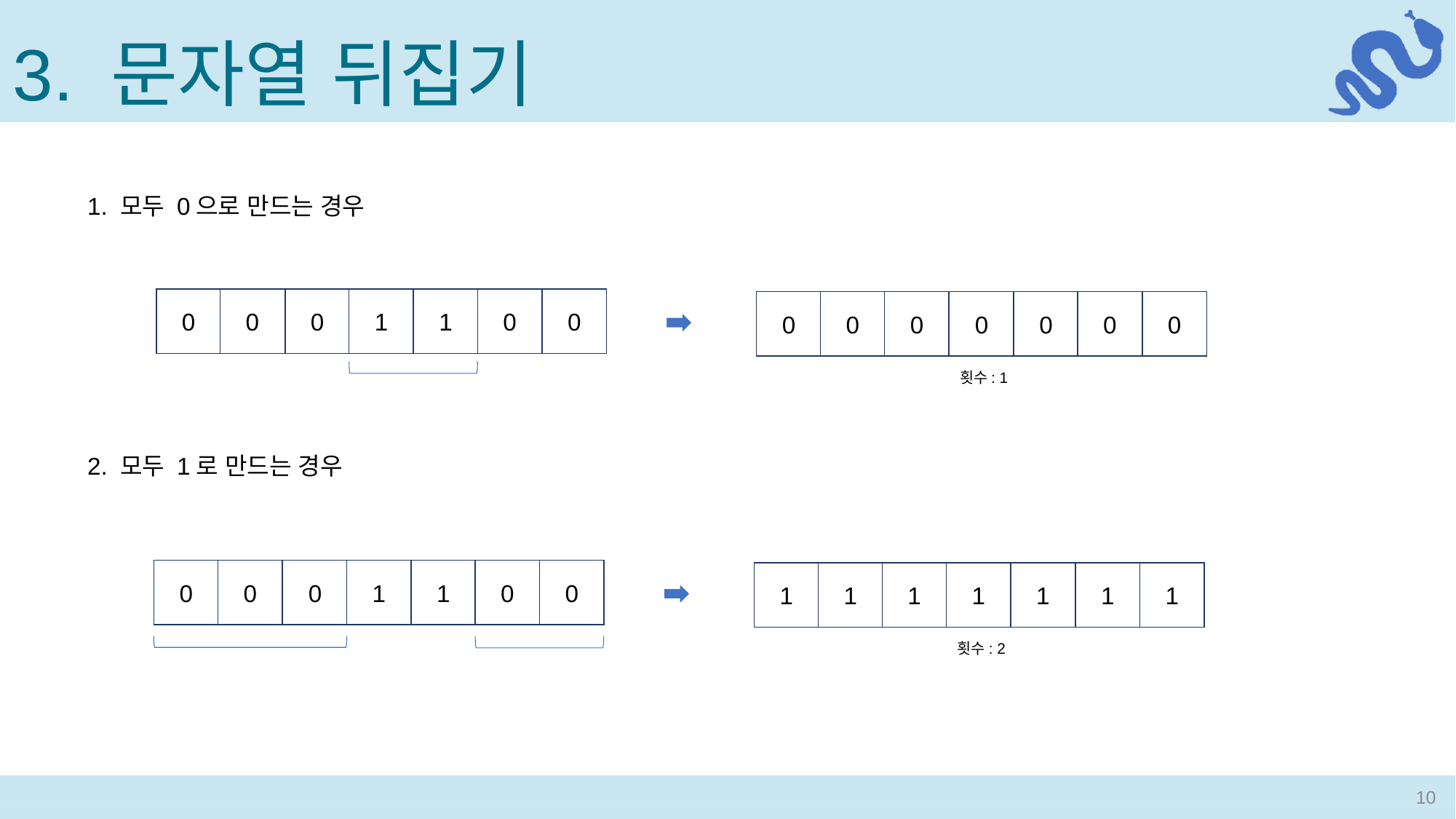

3. 문자열 뒤집기
1. 모두 0으로 만드는 경우
0
0
0
1
1
0
0

0
0
0
0
0
0
0

횟수: 1
2. 모두 1로 만드는 경우

0
0
0
1
1
0
0

1
1
1
1
1
1
1

횟수: 2
10